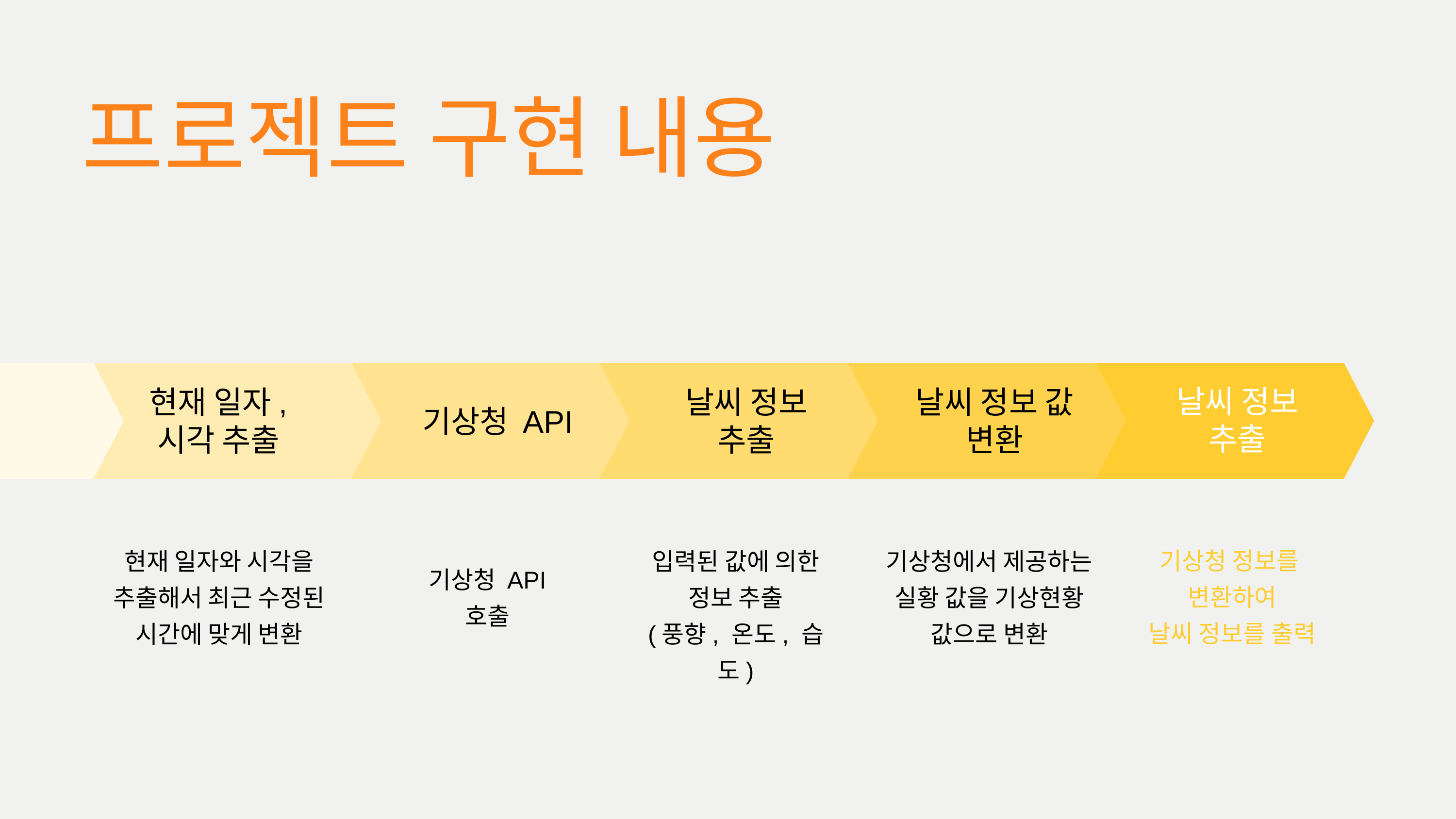

프로젝트 구현 내용

날씨 정보
추출
현재 일자,
시각 추출
날씨 정보
추출
날씨 정보 값
변환
기상청 API
기상청 정보를
변환하여
날씨 정보를 출력
현재 일자와 시각을
추출해서 최근 수정된
시간에 맞게 변환
입력된 값에 의한
정보 추출
(풍향, 온도, 습도)
기상청에서 제공하는 실황 값을 기상현황 값으로 변환
기상청 API
호출